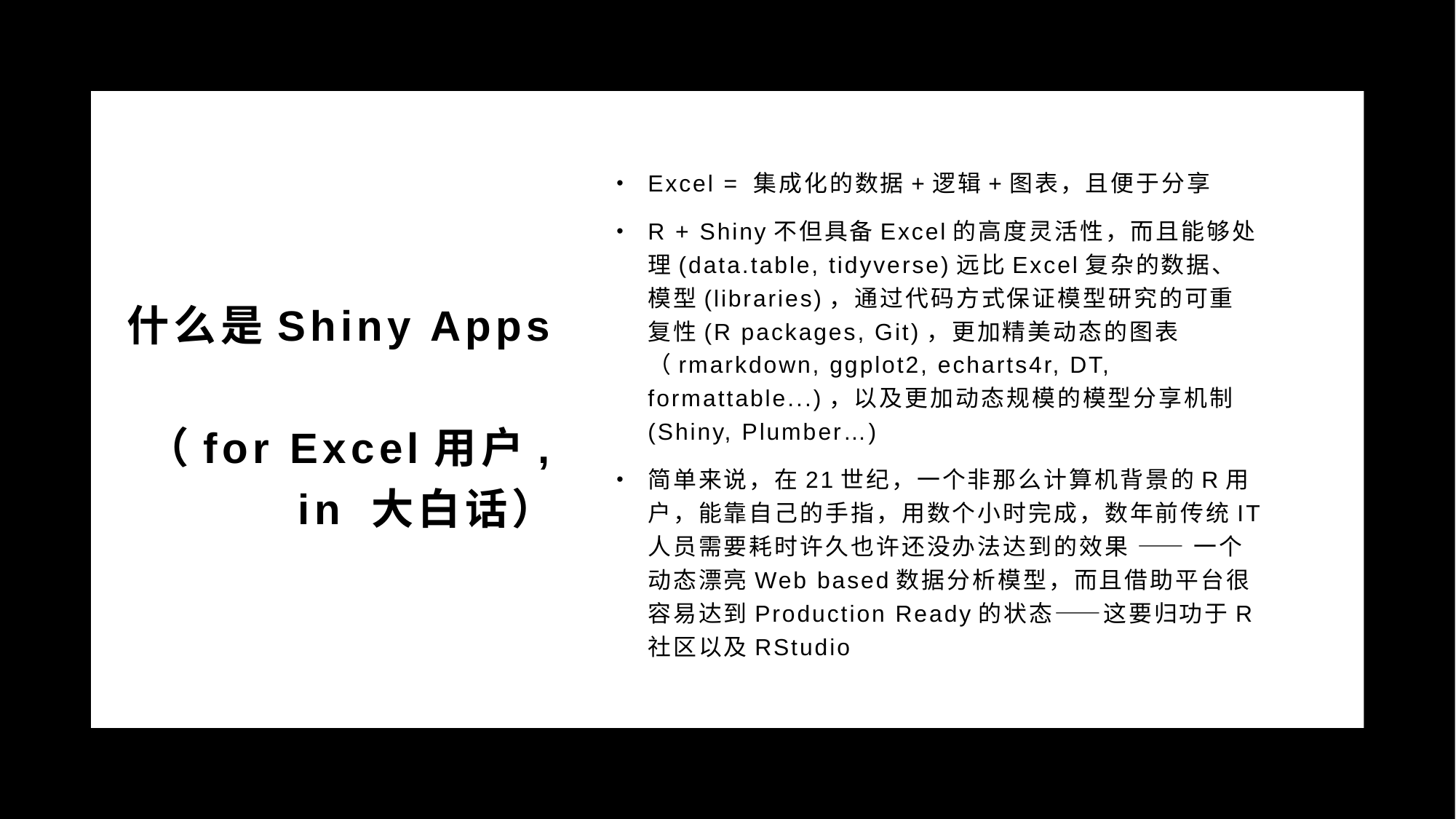

Excel = 集成化的数据+逻辑+图表，且便于分享
R + Shiny不但具备Excel的高度灵活性，而且能够处理(data.table, tidyverse)远比Excel复杂的数据、模型(libraries)，通过代码方式保证模型研究的可重复性(R packages, Git)，更加精美动态的图表（rmarkdown, ggplot2, echarts4r, DT, formattable...)，以及更加动态规模的模型分享机制(Shiny, Plumber…)
简单来说，在21世纪，一个非那么计算机背景的R用户，能靠自己的手指，用数个小时完成，数年前传统IT人员需要耗时许久也许还没办法达到的效果 —— 一个动态漂亮Web based数据分析模型，而且借助平台很容易达到Production Ready的状态——这要归功于R社区以及RStudio
# 什么是Shiny Apps （for Excel用户, in 大白话）